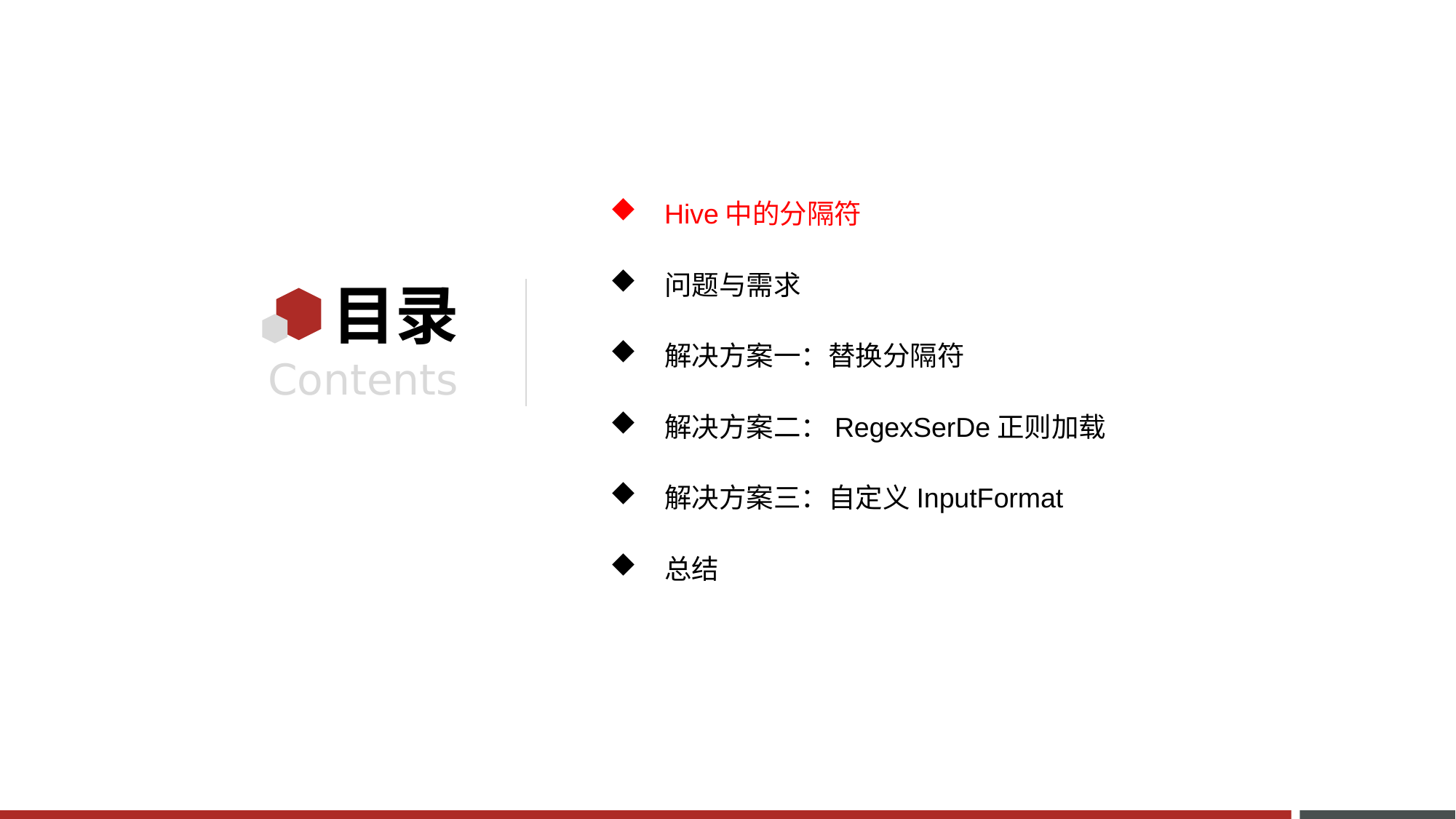

Hive中的分隔符
问题与需求
解决方案一：替换分隔符
解决方案二：RegexSerDe正则加载
解决方案三：自定义InputFormat
总结